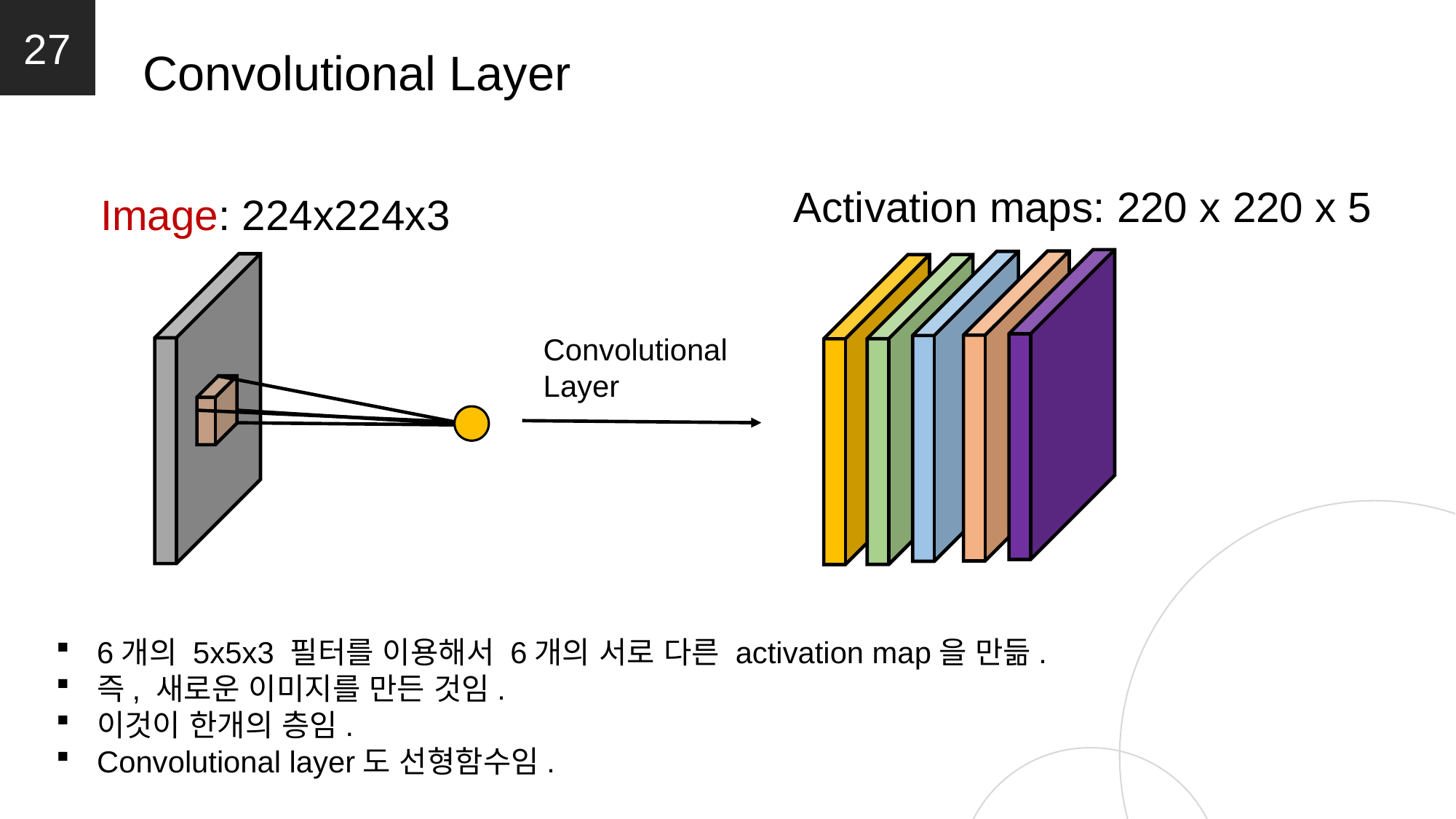

27
Convolutional Layer
Activation maps: 220 x 220 x 5
Image: 224x224x3

Convolutional
Layer

6개의 5x5x3 필터를 이용해서 6개의 서로 다른 activation map을 만듦.
즉, 새로운 이미지를 만든 것임.
이것이 한개의 층임.
Convolutional layer도 선형함수임.